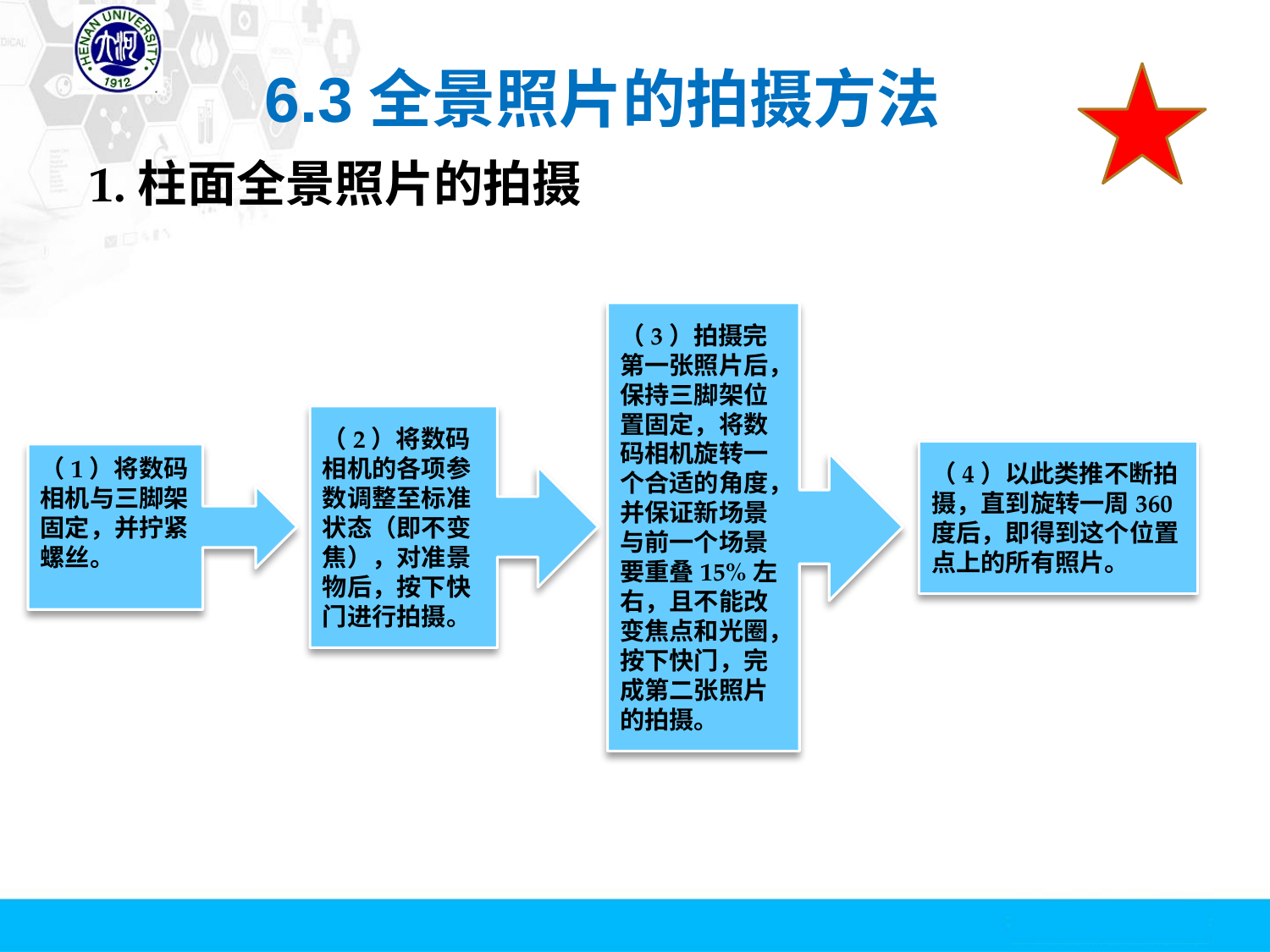

# 6.3全景照片的拍摄方法

1.柱面全景照片的拍摄

（3）拍摄完第一张照片后，保持三脚架位置固定，将数码相机旋转一个合适的角度，并保证新场景与前一个场景要重叠15%左右，且不能改变焦点和光圈，按下快门，完成第二张照片的拍摄。
（2）将数码相机的各项参数调整至标准状态（即不变焦），对准景物后，按下快门进行拍摄。
（4）以此类推不断拍摄，直到旋转一周360度后，即得到这个位置点上的所有照片。
（1）将数码相机与三脚架固定，并拧紧螺丝。